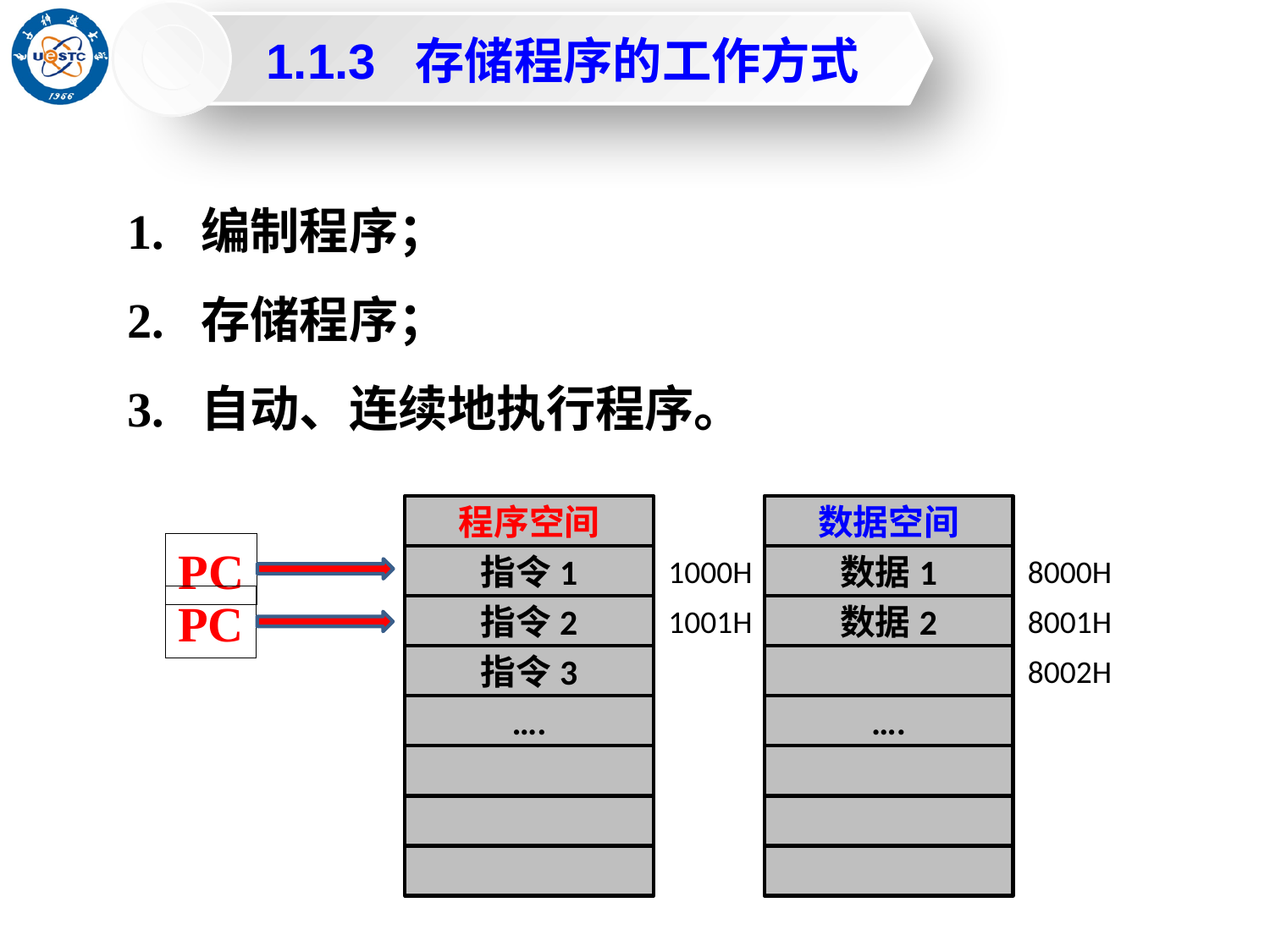

1.1.3  存储程序的工作方式

1.  编制程序；
2.  存储程序；
3.  自动、连续地执行程序。
程序空间

指令1
1000H
指令2
1001H
指令3

….

数据空间

数据1
8000H
数据2
8001H

8002H
….

PC

PC